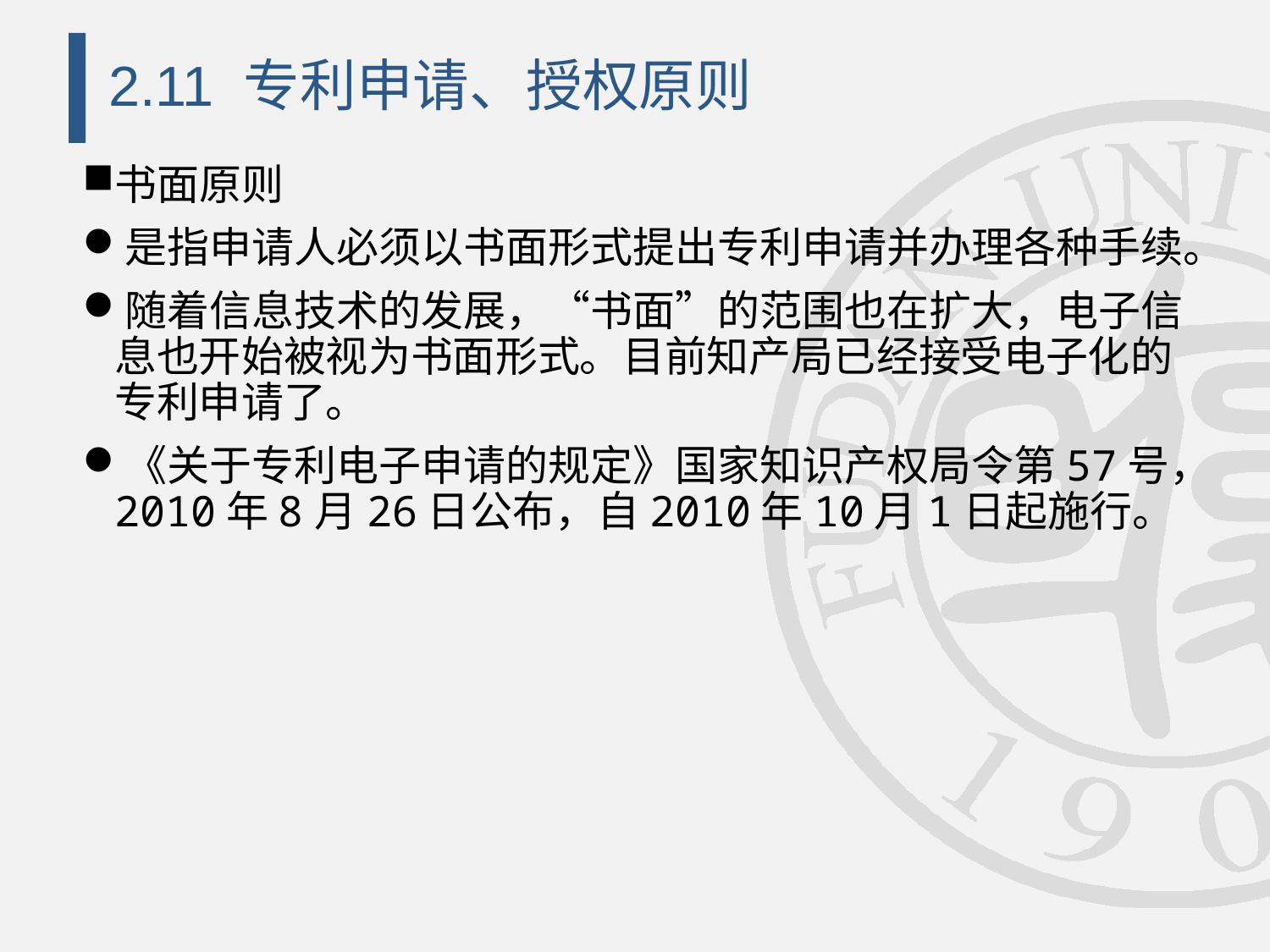

# 2.11 专利申请、授权原则
书面原则
是指申请人必须以书面形式提出专利申请并办理各种手续。
随着信息技术的发展，“书面”的范围也在扩大，电子信息也开始被视为书面形式。目前知产局已经接受电子化的专利申请了。
《关于专利电子申请的规定》国家知识产权局令第57号，2010年8月26日公布，自2010年10月1日起施行。